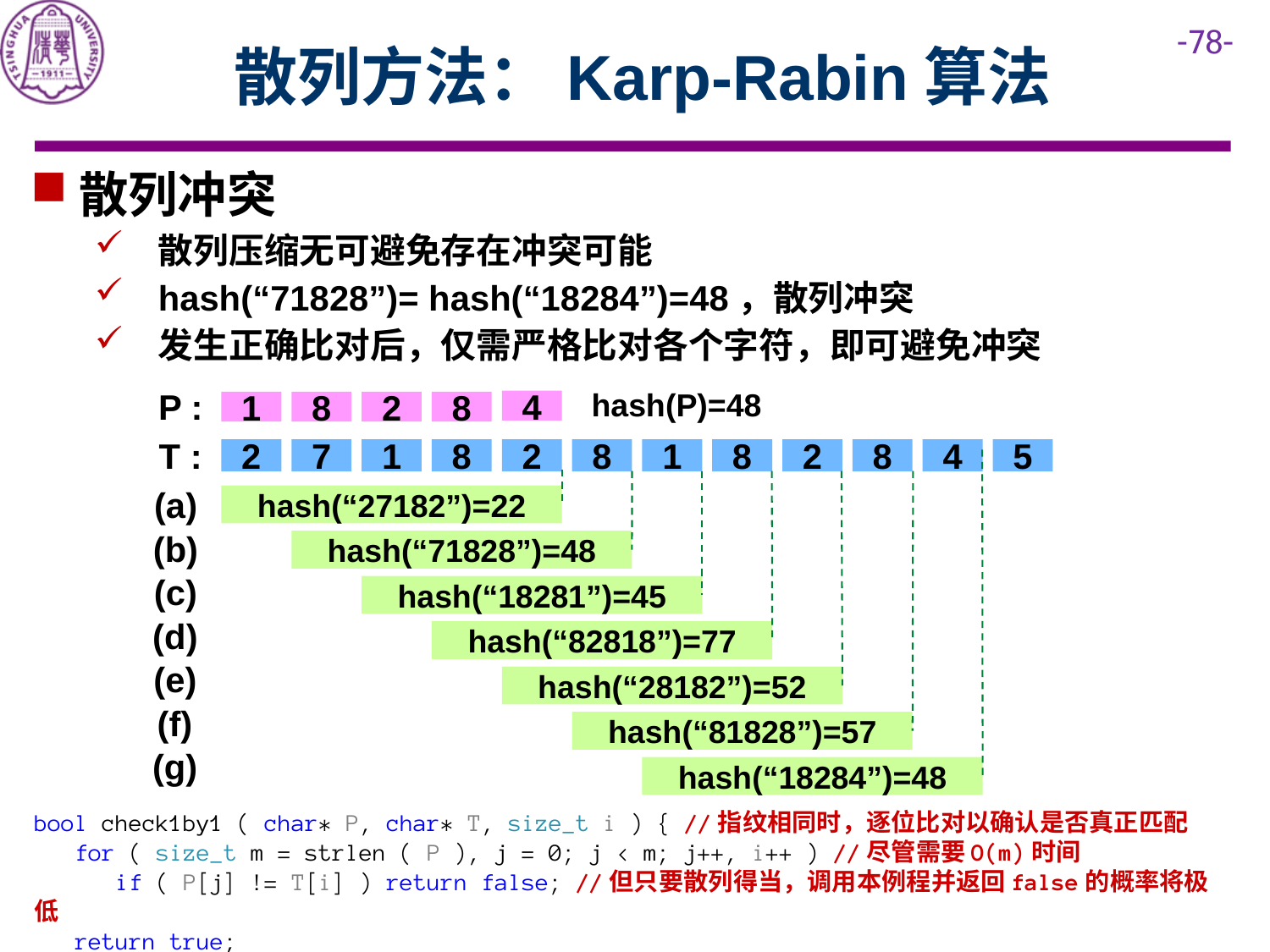

# 散列方法：Karp-Rabin算法
散列冲突
散列压缩无可避免存在冲突可能
hash(“71828”)= hash(“18284”)=48，散列冲突
发生正确比对后，仅需严格比对各个字符，即可避免冲突
hash(P)=48
P :
4
1
8
2
8
T :
2
7
1
8
2
8
1
8
2
8
4
5
(a)
hash(“27182”)=22
(b)
hash(“71828”)=48
(c)
hash(“18281”)=45
(d)
hash(“82818”)=77
(e)
hash(“28182”)=52
(f)
hash(“81828”)=57
(g)
hash(“18284”)=48
bool check1by1 ( char* P, char* T, size_t i ) { //指纹相同时，逐位比对以确认是否真正匹配
   for ( size_t m = strlen ( P ), j = 0; j < m; j++, i++ ) //尽管需要O(m)时间
      if ( P[j] != T[i] ) return false; //但只要散列得当，调用本例程并返回false的概率将极低
   return true;
}